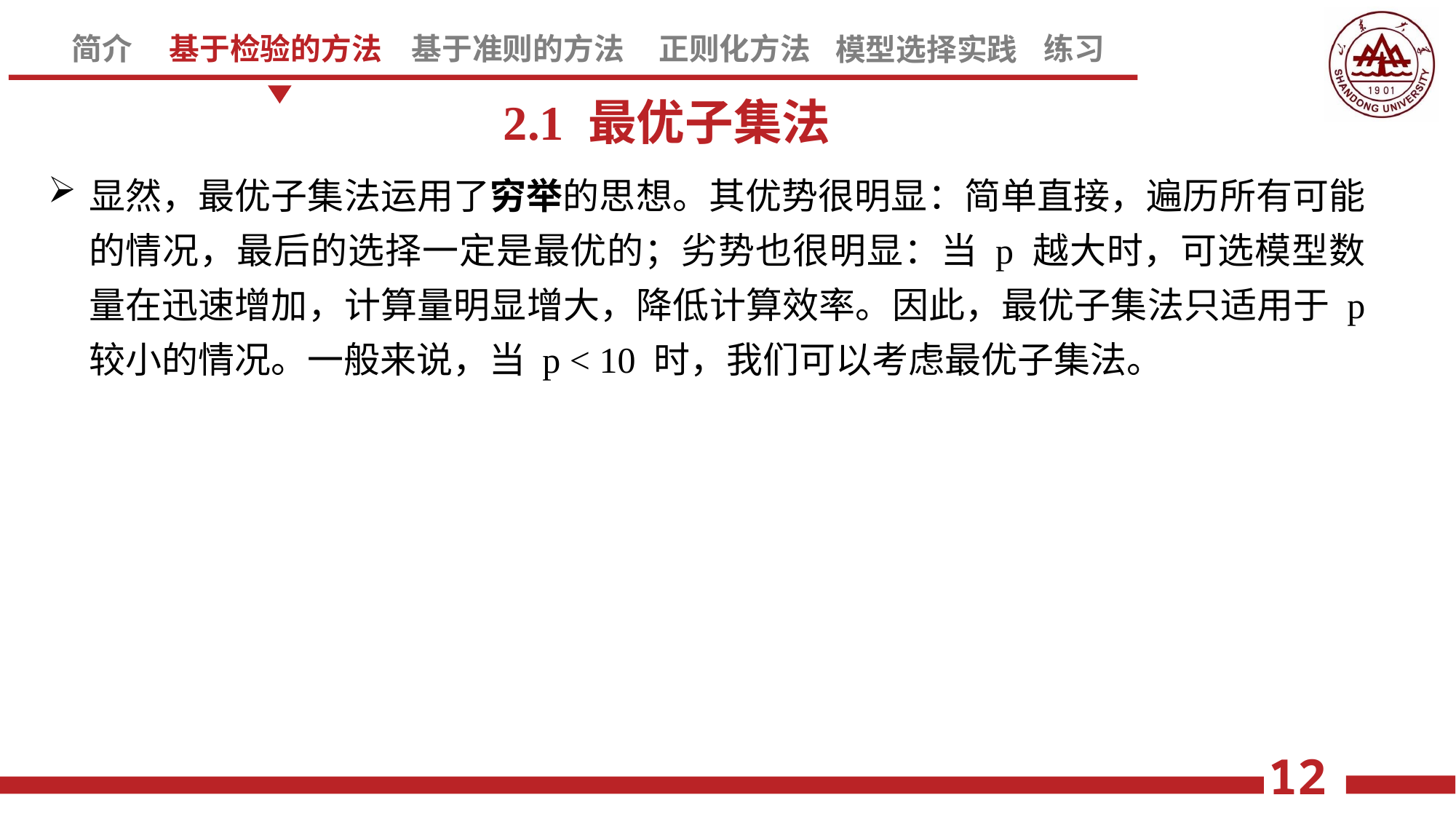

2.1 最优子集法
显然，最优子集法运用了穷举的思想。其优势很明显：简单直接，遍历所有可能的情况，最后的选择一定是最优的；劣势也很明显：当 p 越大时，可选模型数量在迅速增加，计算量明显增大，降低计算效率。因此，最优子集法只适用于 p 较小的情况。一般来说，当 p < 10 时，我们可以考虑最优子集法。